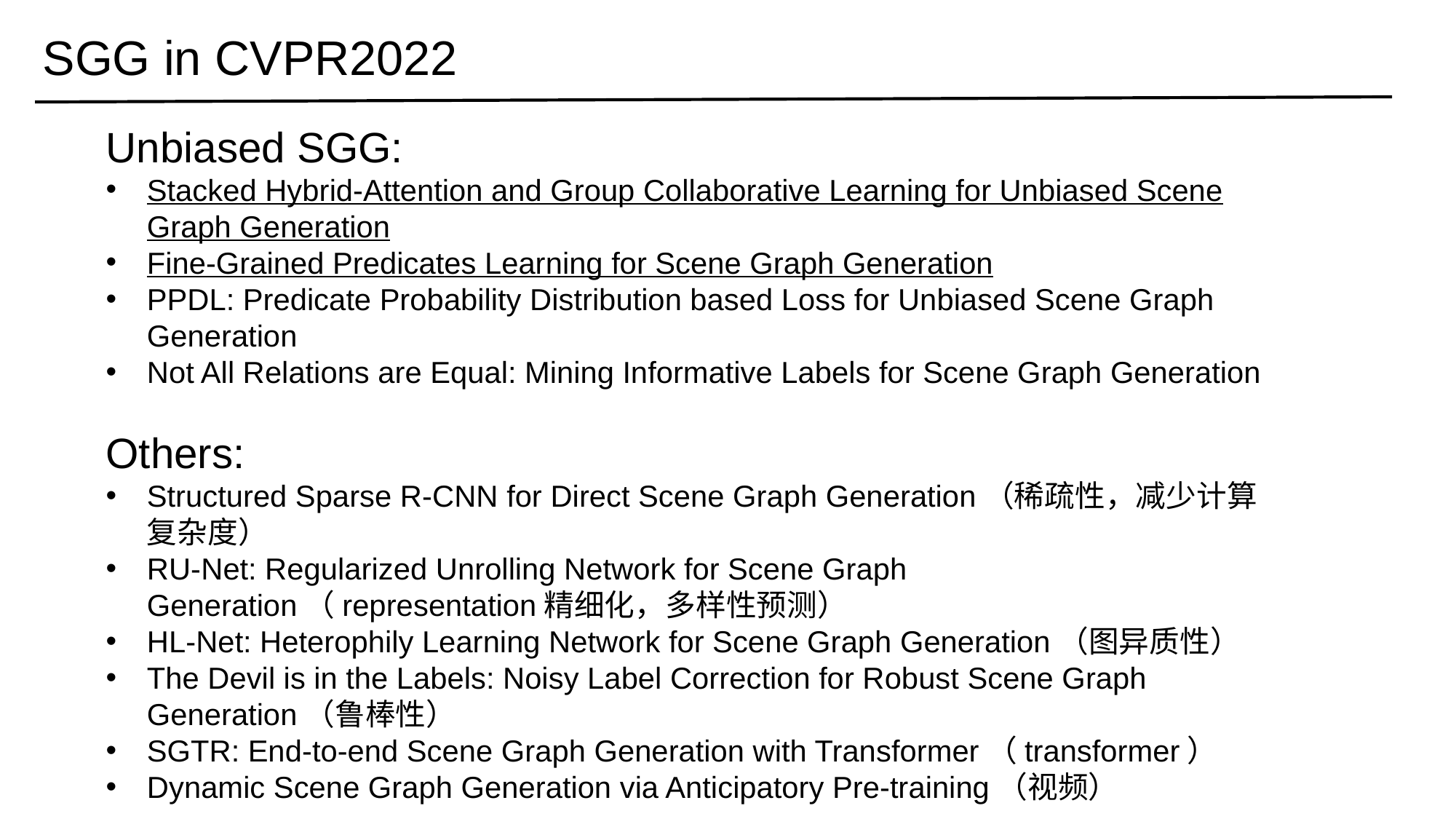

SGG in CVPR2022
Unbiased SGG:
Stacked Hybrid-Attention and Group Collaborative Learning for Unbiased Scene Graph Generation
Fine-Grained Predicates Learning for Scene Graph Generation
PPDL: Predicate Probability Distribution based Loss for Unbiased Scene Graph Generation
Not All Relations are Equal: Mining Informative Labels for Scene Graph Generation

Others:
Structured Sparse R-CNN for Direct Scene Graph Generation（稀疏性，减少计算复杂度）
RU-Net: Regularized Unrolling Network for Scene Graph Generation（representation精细化，多样性预测）
HL-Net: Heterophily Learning Network for Scene Graph Generation（图异质性）
The Devil is in the Labels: Noisy Label Correction for Robust Scene Graph Generation（鲁棒性）
SGTR: End-to-end Scene Graph Generation with Transformer（transformer）
Dynamic Scene Graph Generation via Anticipatory Pre-training（视频）